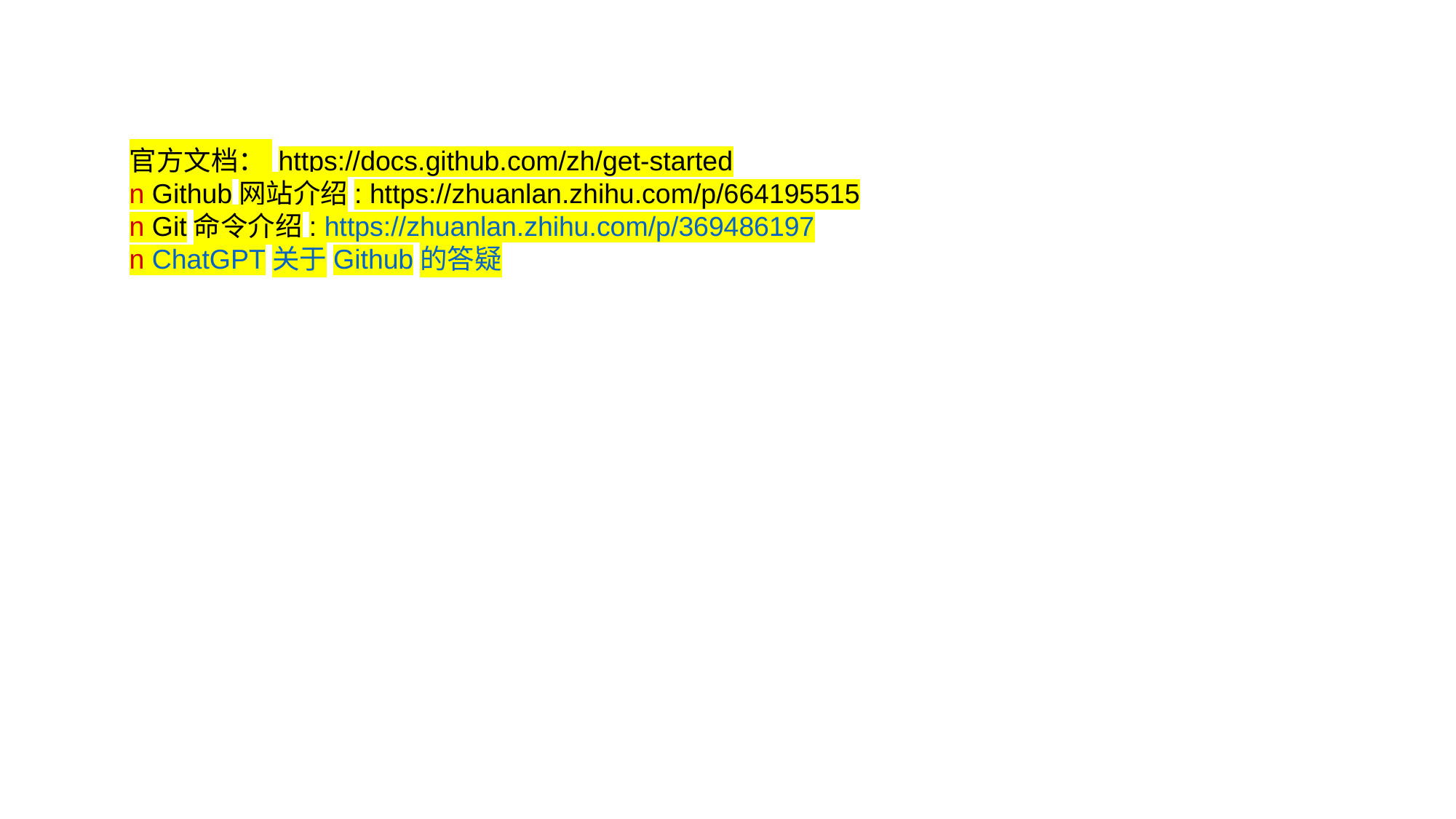

官方文档： https://docs.github.com/zh/get-started
n Github网站介绍: https://zhuanlan.zhihu.com/p/664195515
n Git命令介绍: https://zhuanlan.zhihu.com/p/369486197
n ChatGPT关于Github的答疑